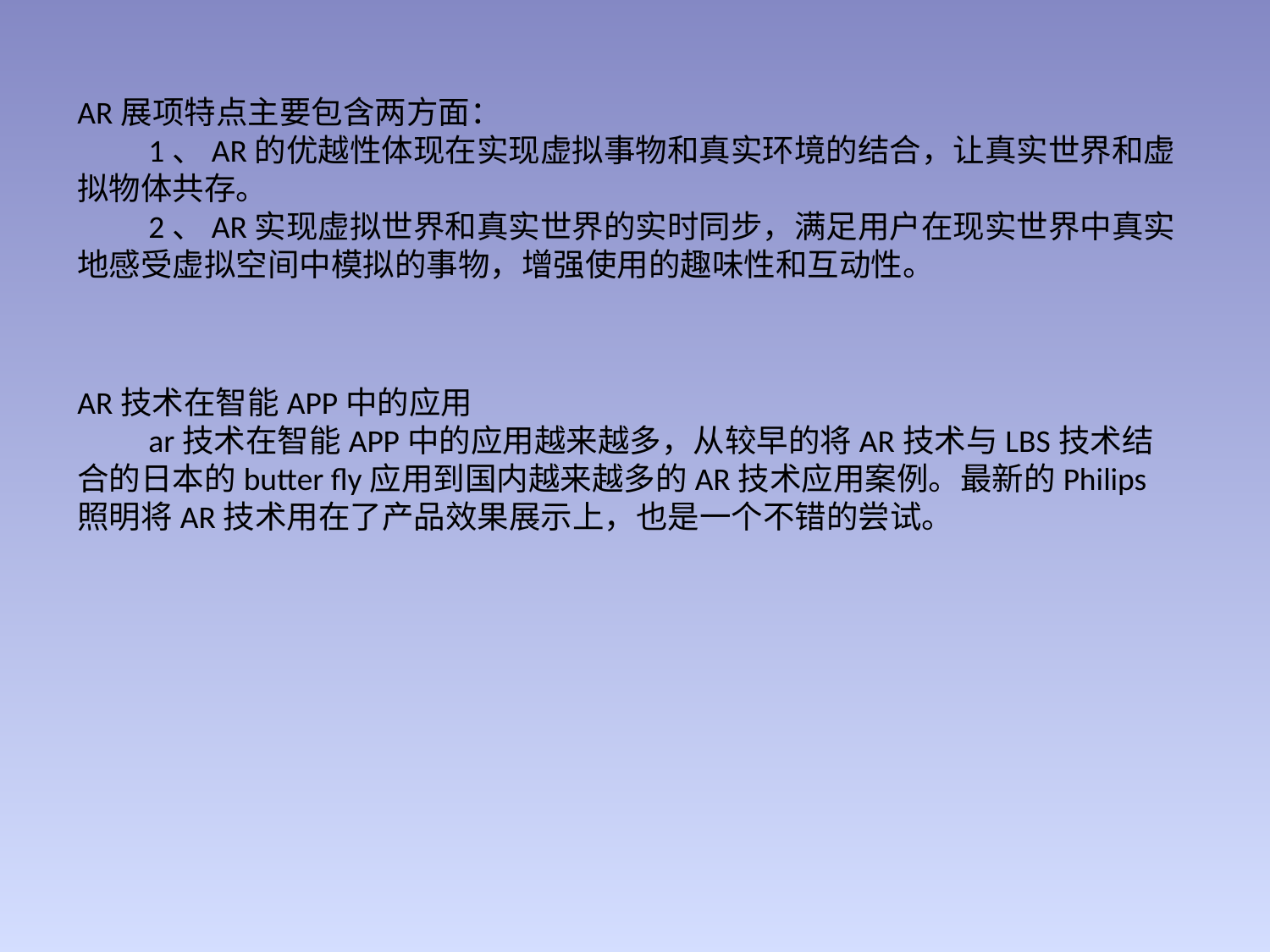

AR展项特点主要包含两方面：
　　1、AR的优越性体现在实现虚拟事物和真实环境的结合，让真实世界和虚拟物体共存。
　　2、AR实现虚拟世界和真实世界的实时同步，满足用户在现实世界中真实地感受虚拟空间中模拟的事物，增强使用的趣味性和互动性。
AR技术在智能APP中的应用
　　ar技术在智能APP中的应用越来越多，从较早的将AR技术与LBS技术结合的日本的butter fly应用到国内越来越多的AR技术应用案例。最新的Philips照明将AR技术用在了产品效果展示上，也是一个不错的尝试。